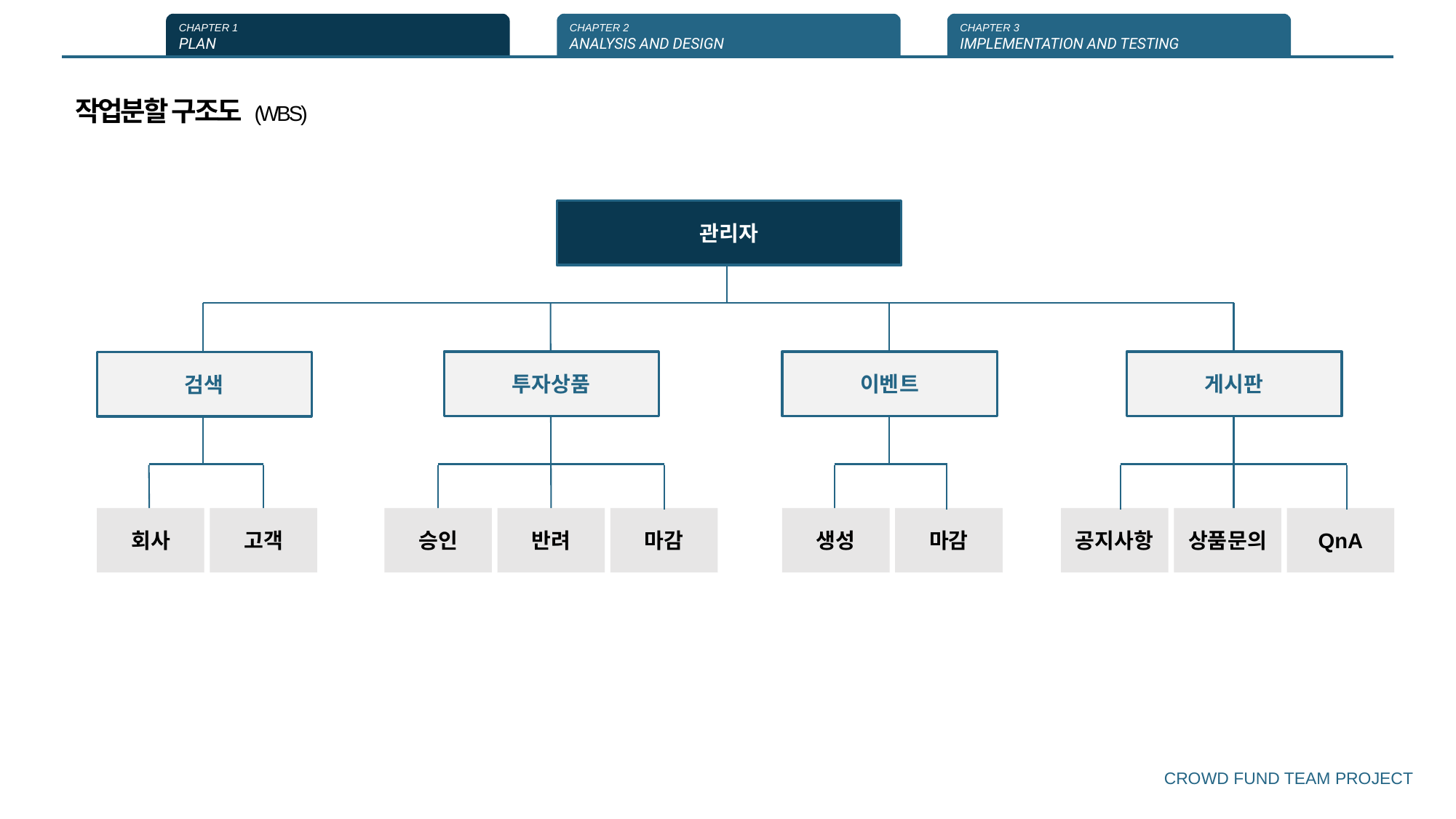

CHAPTER 1
PLAN
CHAPTER 2
ANALYSIS AND DESIGN
CHAPTER 3
IMPLEMENTATION AND TESTING
작업분할 구조도 (WBS)
관리자
투자상품
이벤트
게시판
검색
회사
고객
승인
반려
마감
생성
마감
공지사항
상품문의
QnA
CROWD FUND TEAM PROJECT